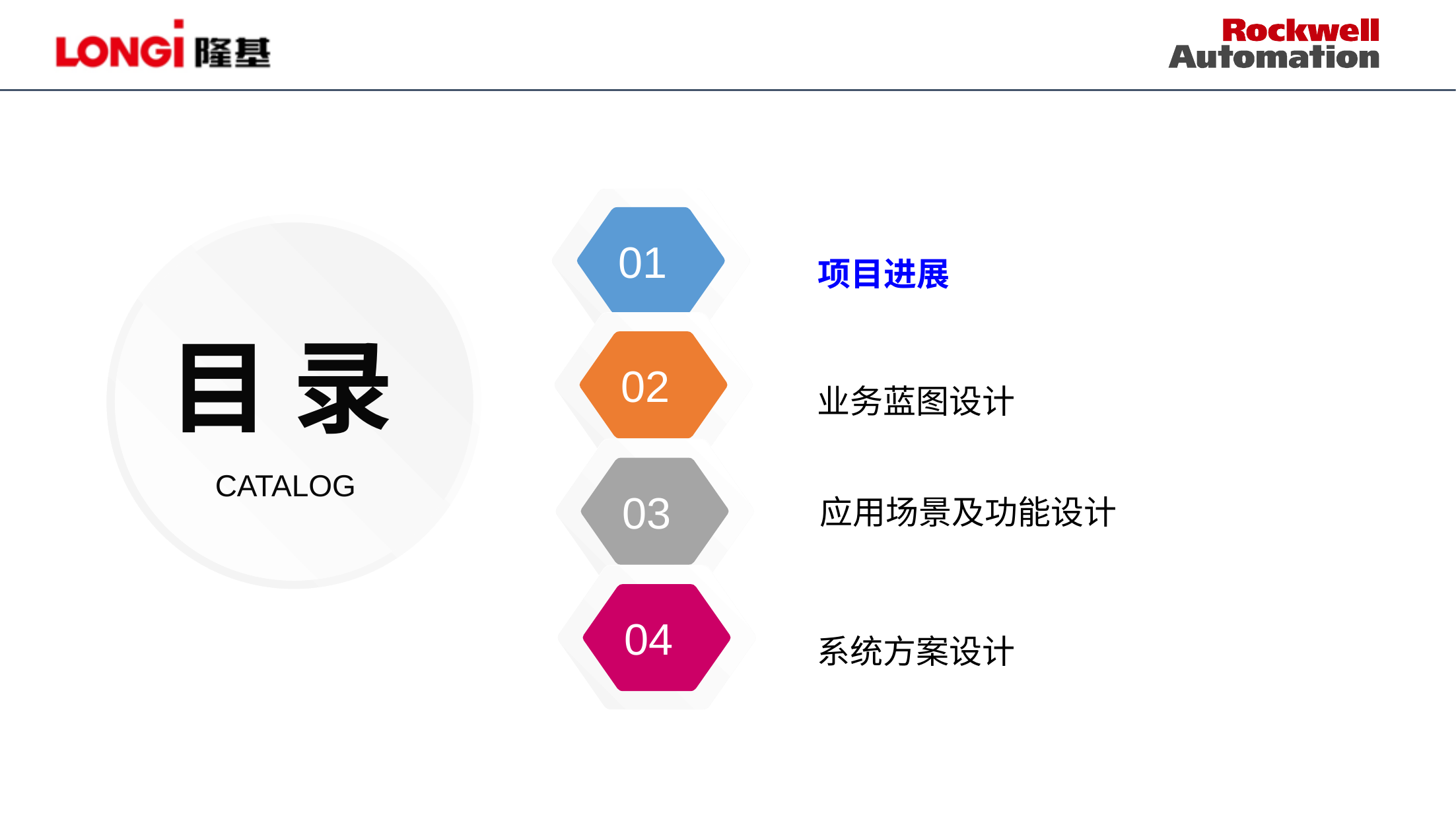

01
项目进展

02
目 录
业务蓝图设计

03
CATALOG
应用场景及功能设计

04
系统方案设计